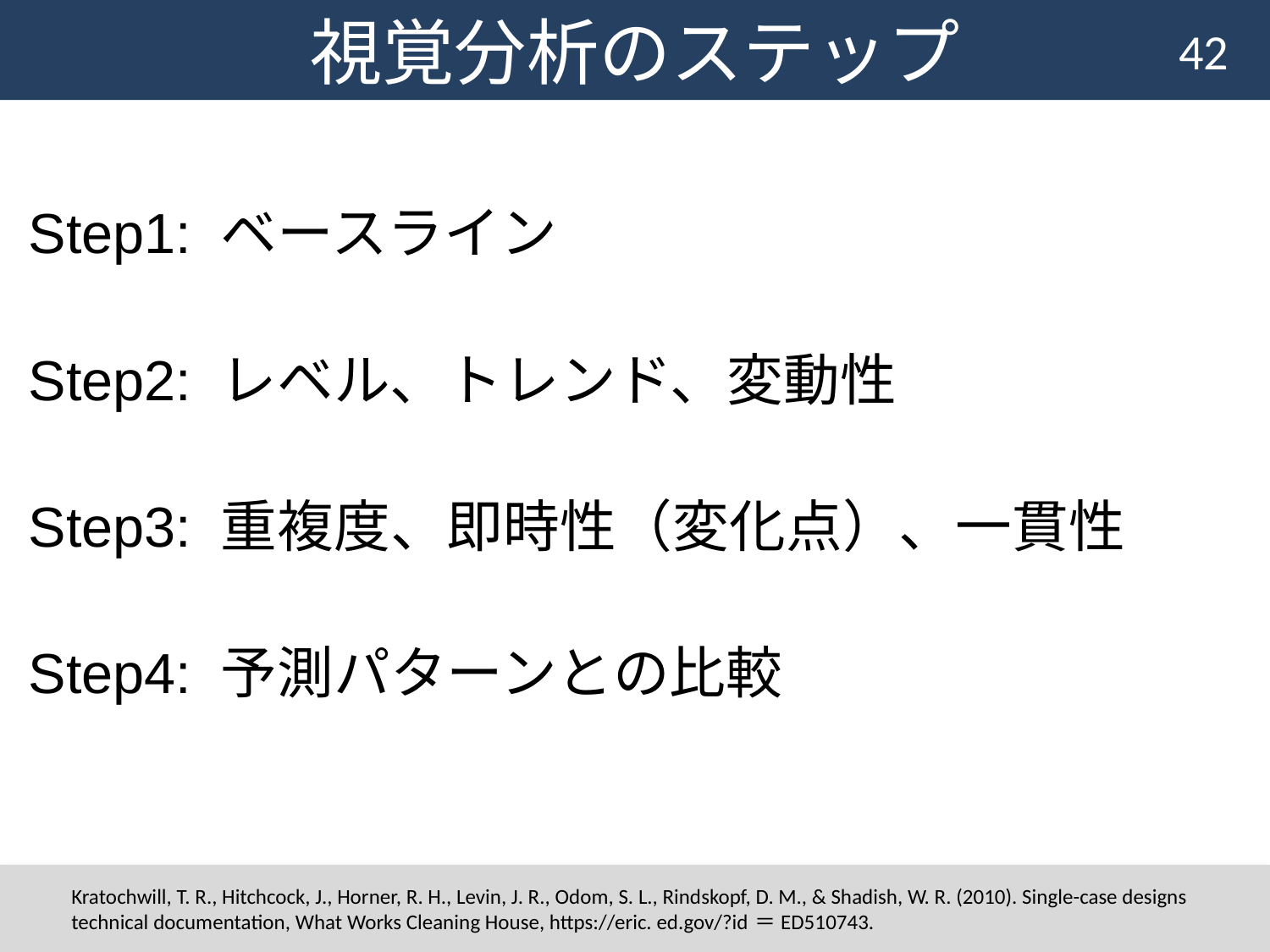

# 視覚分析のステップ
42
Step1: ベースライン
Step2: レベル、トレンド、変動性
Step3: 重複度、即時性（変化点）、一貫性
Step4: 予測パターンとの比較
Kratochwill, T. R., Hitchcock, J., Horner, R. H., Levin, J. R., Odom, S. L., Rindskopf, D. M., & Shadish, W. R. (2010). Single-case designs technical documentation, What Works Cleaning House, https://eric. ed.gov/?id＝ED510743.